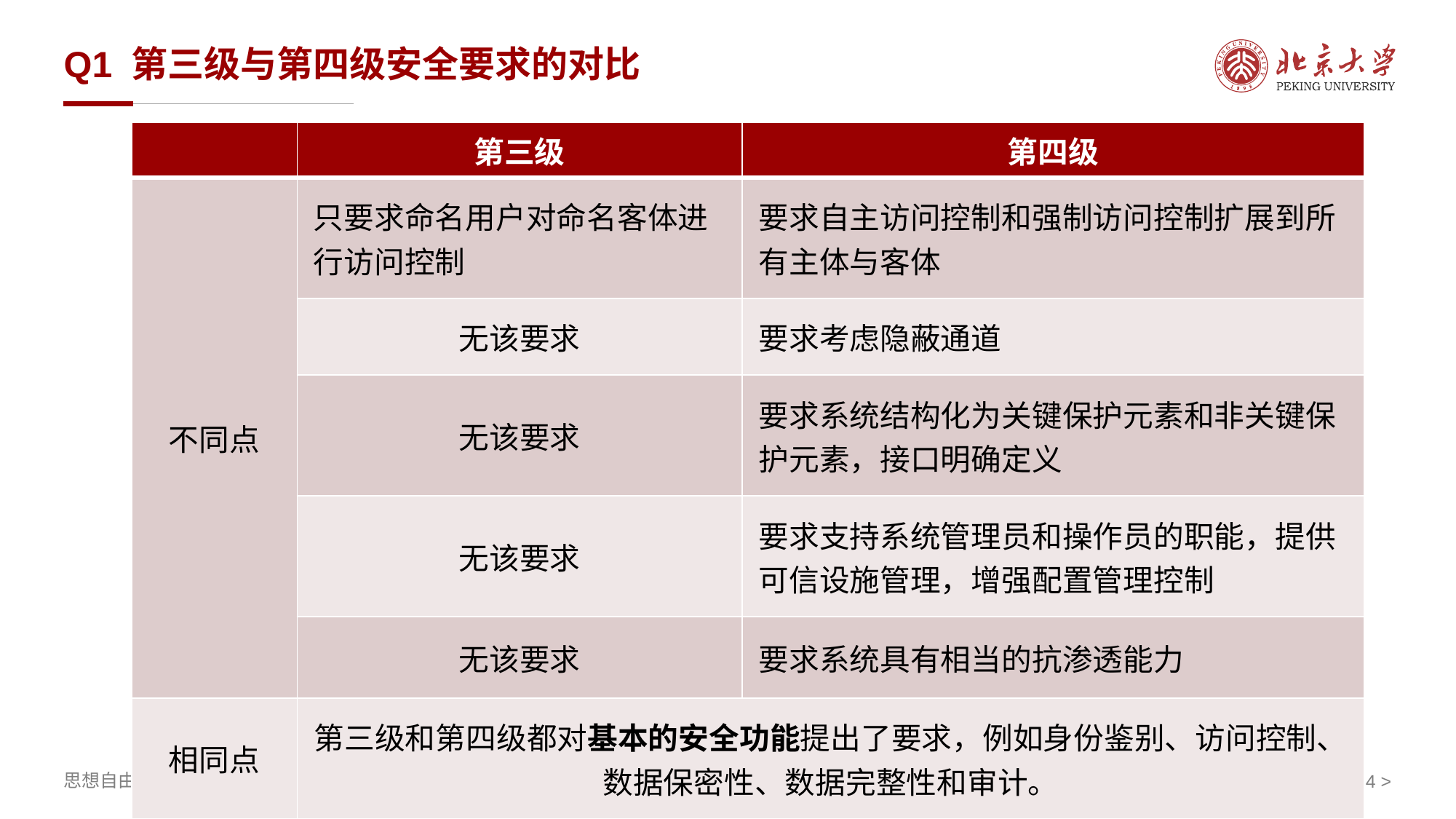

# Q1 第三级与第四级安全要求的对比
|  | 第三级 | 第四级 |
| --- | --- | --- |
| 不同点 | 只要求命名用户对命名客体进行访问控制 | 要求自主访问控制和强制访问控制扩展到所有主体与客体 |
|  | 无该要求 | 要求考虑隐蔽通道 |
|  | 无该要求 | 要求系统结构化为关键保护元素和非关键保护元素，接口明确定义 |
|  | 无该要求 | 要求支持系统管理员和操作员的职能，提供可信设施管理，增强配置管理控制 |
|  | 无该要求 | 要求系统具有相当的抗渗透能力 |
| 相同点 | 第三级和第四级都对基本的安全功能提出了要求，例如身份鉴别、访问控制、数据保密性、数据完整性和审计。 |  |
< 4 >